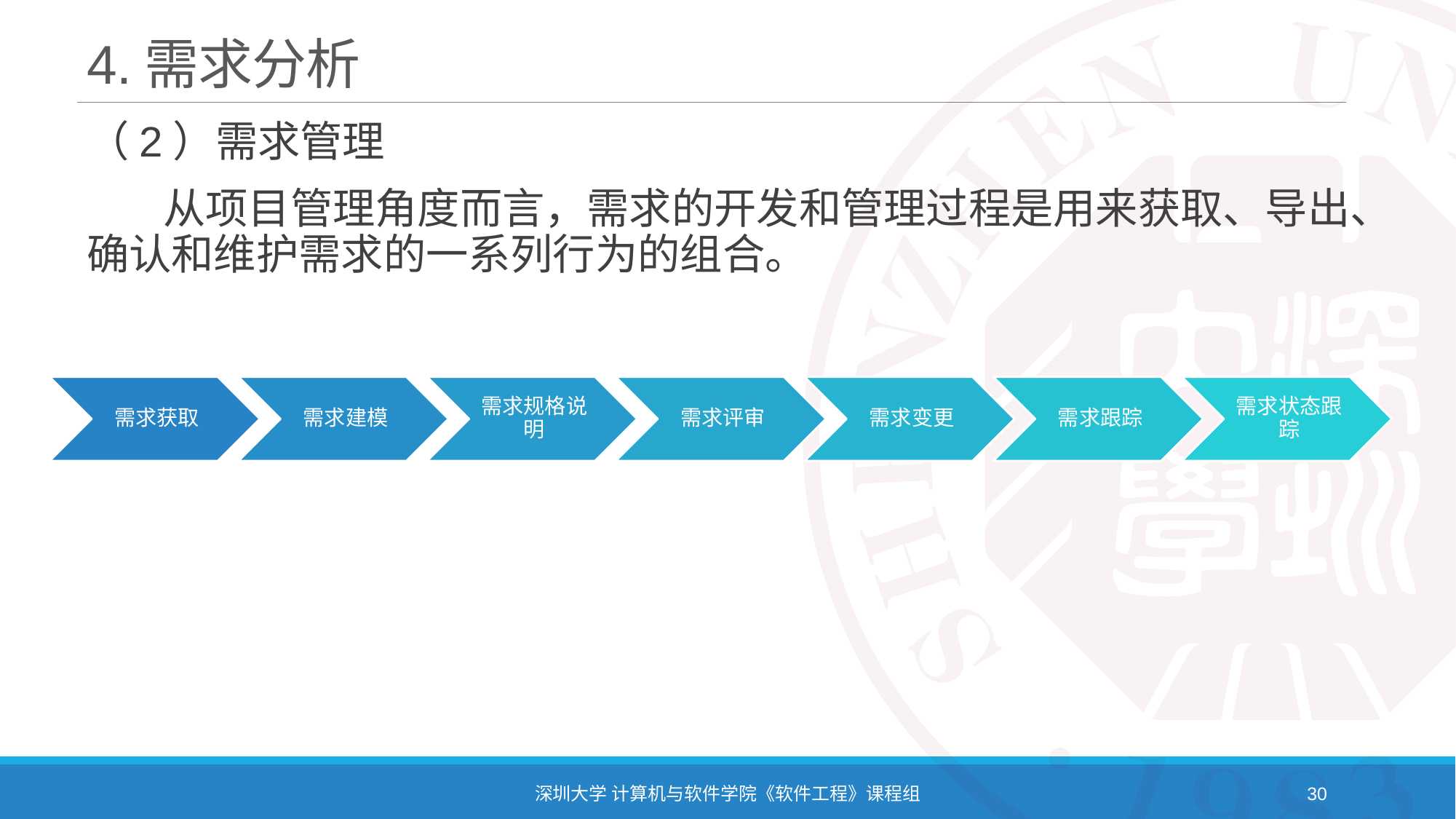

# 4.需求分析
（2）需求管理
       从项目管理角度而言，需求的开发和管理过程是用来获取、导出、确认和维护需求的一系列行为的组合。

需求获取
需求建模
需求规格说明
需求评审
需求变更
需求跟踪
需求状态跟踪
深圳大学 计算机与软件学院《软件工程》课程组
30